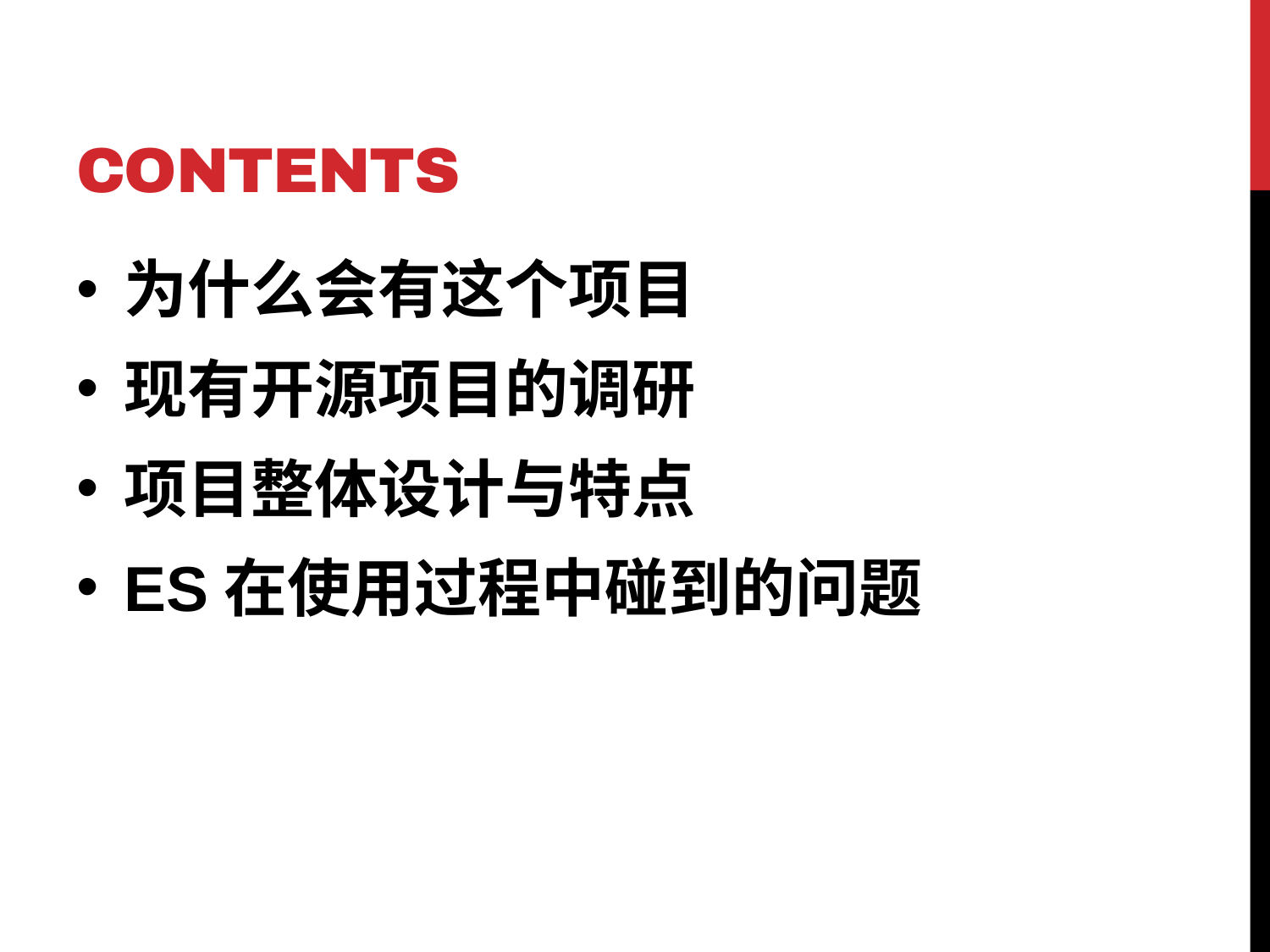

# Contents
为什么会有这个项目
现有开源项目的调研
项目整体设计与特点
ES在使用过程中碰到的问题